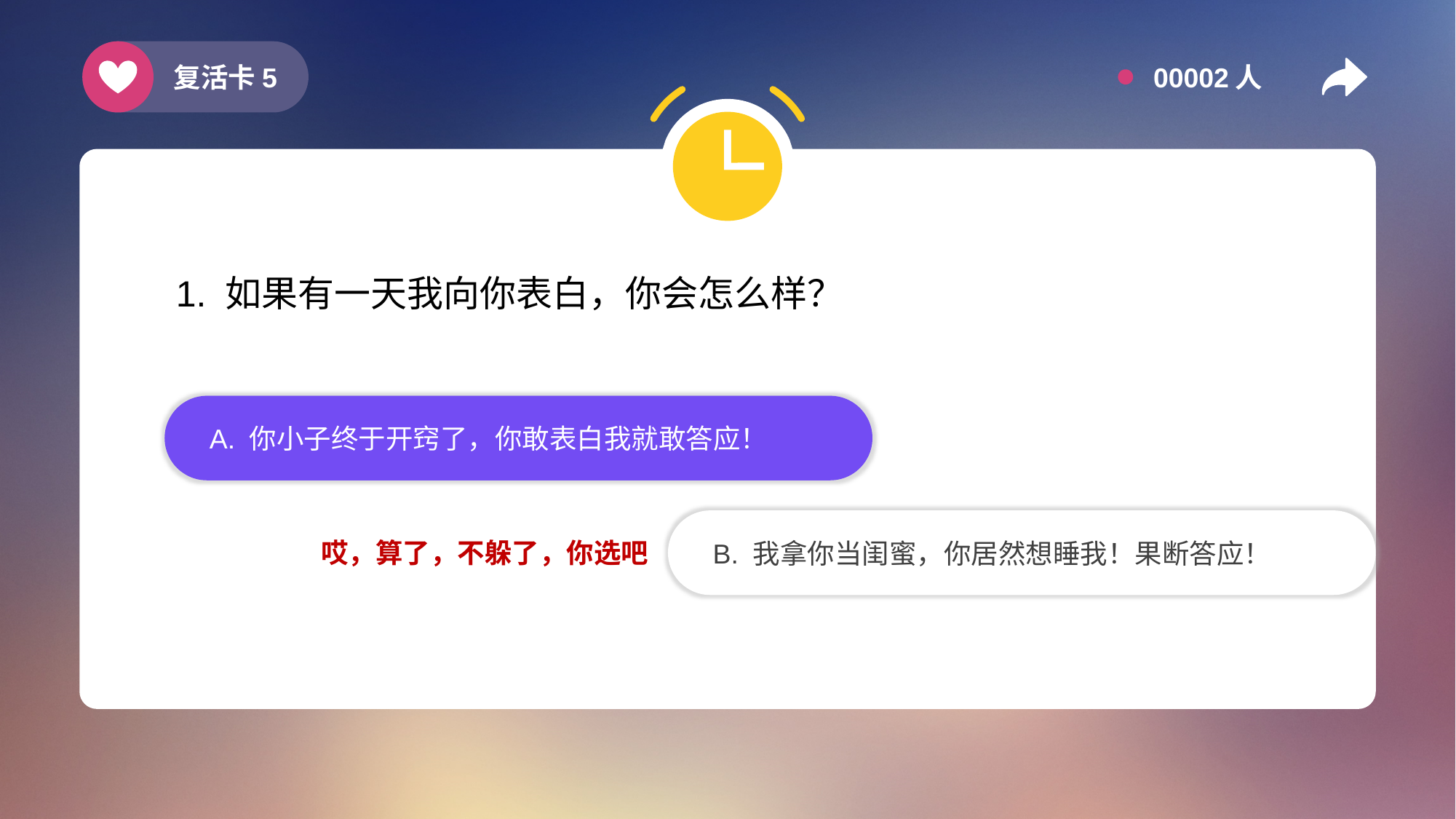

复活卡5
00002人

1. 如果有一天我向你表白，你会怎么样？
A. 你小子终于开窍了，你敢表白我就敢答应！
B. 我拿你当闺蜜，你居然想睡我！果断答应！
哎，算了，不躲了，你选吧